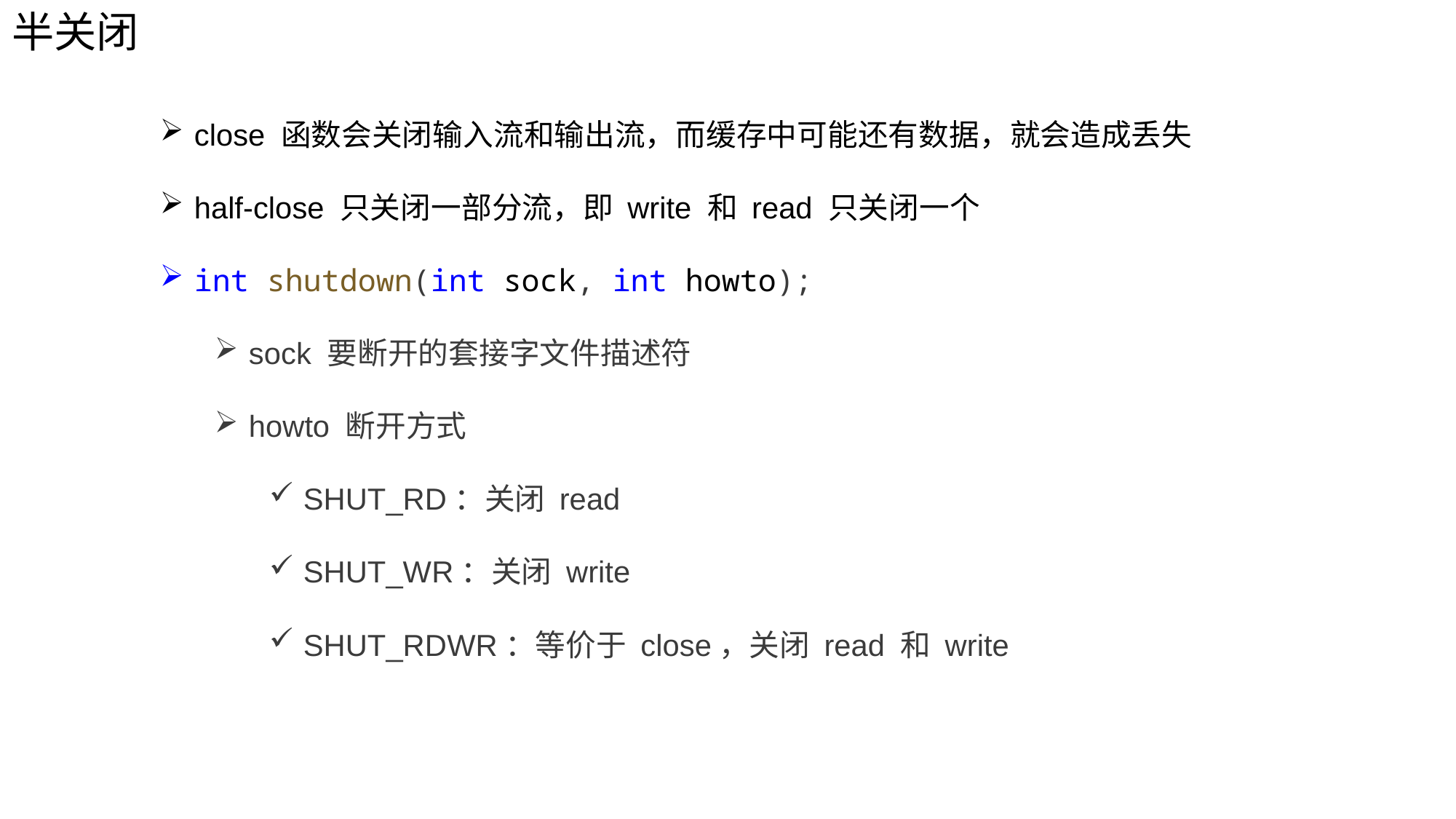

半关闭
close 函数会关闭输入流和输出流，而缓存中可能还有数据，就会造成丢失

half-close 只关闭一部分流，即 write 和 read 只关闭一个

int shutdown(int sock, int howto);

sock 要断开的套接字文件描述符

howto 断开方式

SHUT_RD：关闭 read

SHUT_WR：关闭 write

SHUT_RDWR：等价于 close，关闭 read 和 write